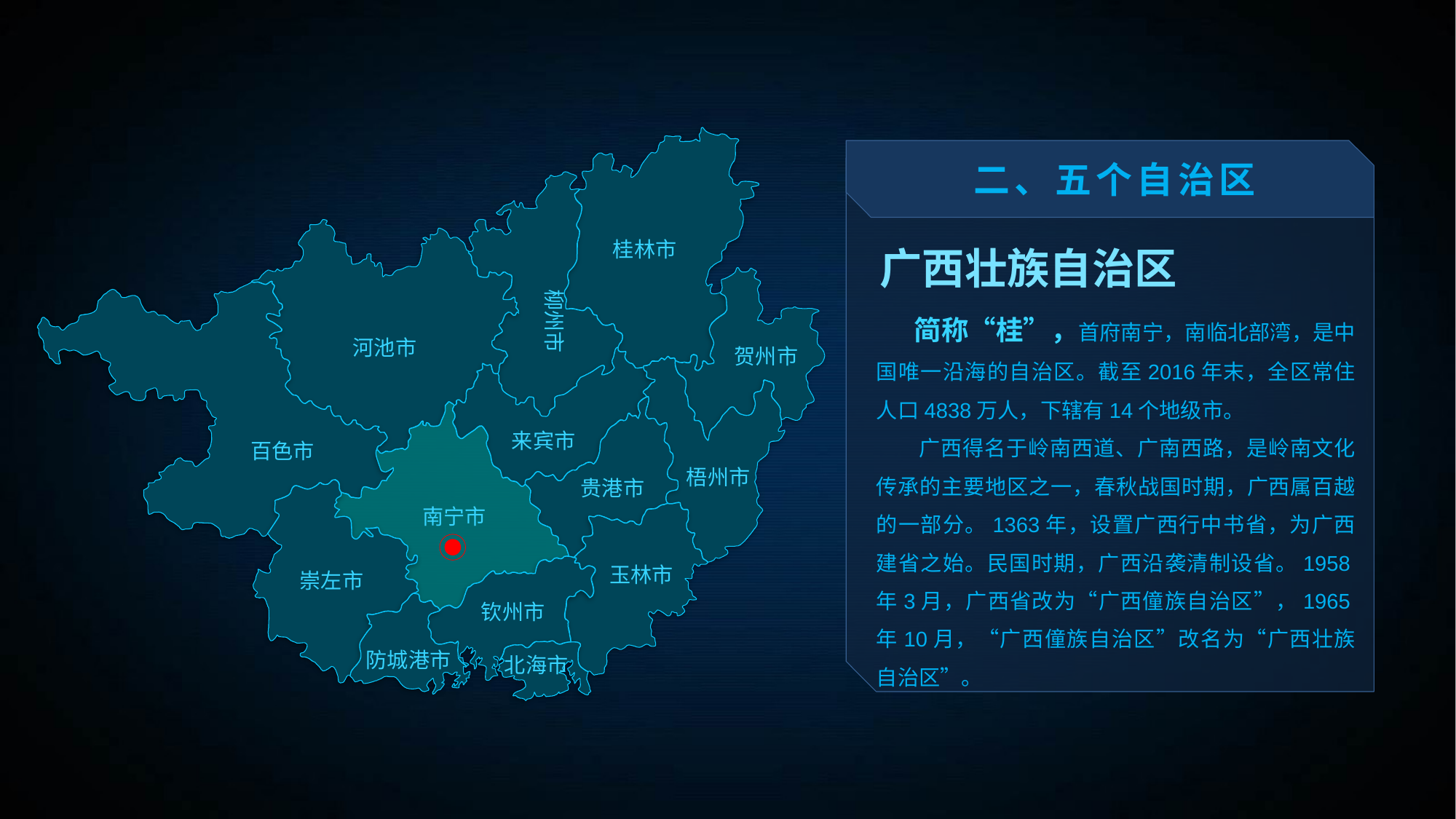

二、五个自治区

桂林市
广西壮族自治区

     简称“桂”，首府南宁，南临北部湾，是中国唯一沿海的自治区。截至2016年末，全区常住人口4838万人，下辖有14个地级市。
       广西得名于岭南西道、广南西路，是岭南文化传承的主要地区之一，春秋战国时期，广西属百越的一部分。1363年，设置广西行中书省，为广西建省之始。民国时期，广西沿袭清制设省。1958年3月，广西省改为“广西僮族自治区”，1965年10月，“广西僮族自治区”改名为“广西壮族自治区”。

柳州市

河池市
贺州市

来宾市
百色市
梧州市
贵港市

南宁市

玉林市
崇左市

钦州市

防城港市
北海市